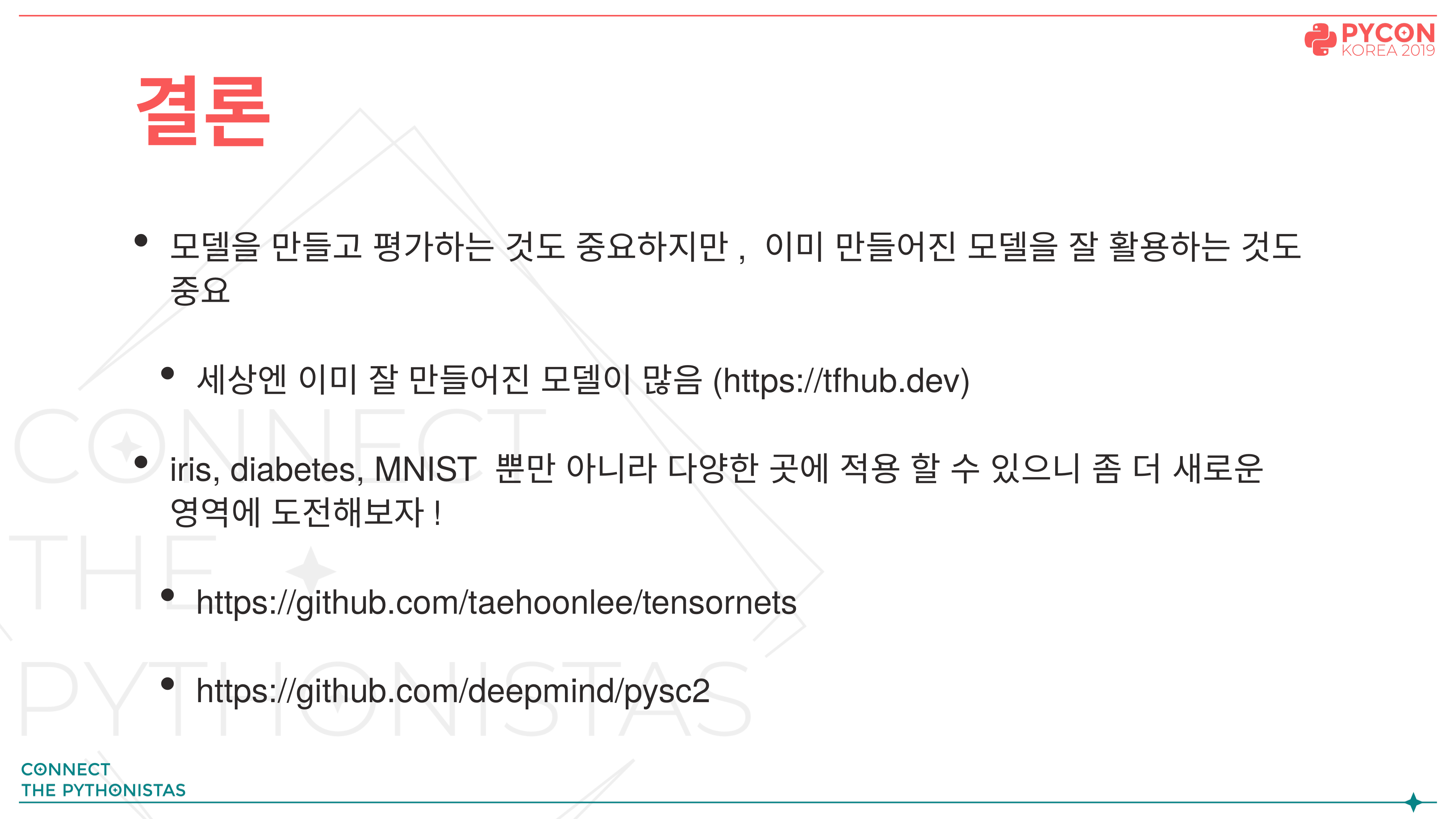

# 결론
모델을 만들고 평가하는 것도 중요하지만, 이미 만들어진 모델을 잘 활용하는 것도 중요
세상엔 이미 잘 만들어진 모델이 많음(https://tfhub.dev)
iris, diabetes, MNIST 뿐만 아니라 다양한 곳에 적용 할 수 있으니 좀 더 새로운 영역에 도전해보자!
https://github.com/taehoonlee/tensornets
https://github.com/deepmind/pysc2